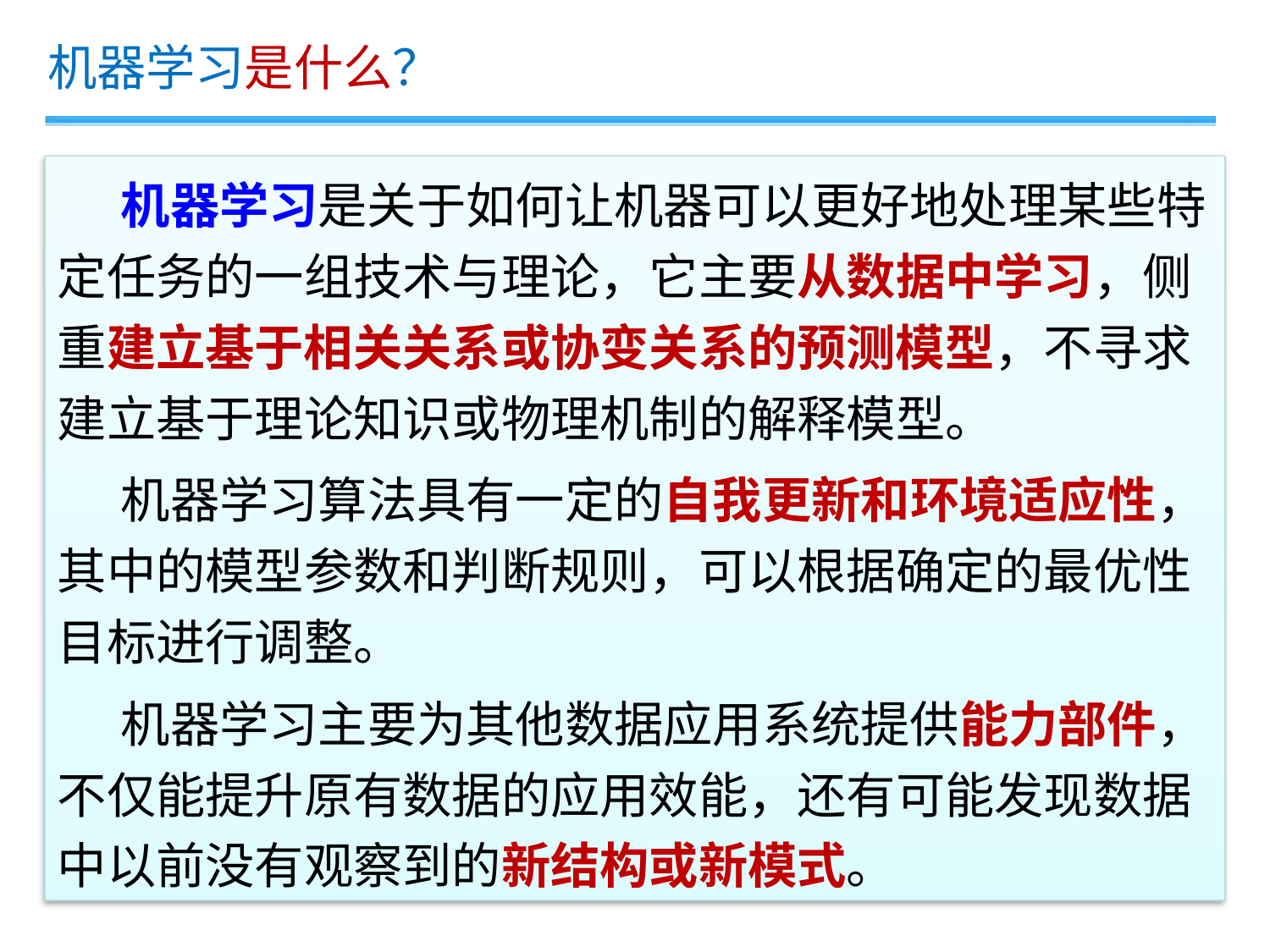

机器学习是什么？
机器学习是关于如何让机器可以更好地处理某些特定任务的一组技术与理论，它主要从数据中学习，侧重建立基于相关关系或协变关系的预测模型，不寻求建立基于理论知识或物理机制的解释模型。
机器学习算法具有一定的自我更新和环境适应性，其中的模型参数和判断规则，可以根据确定的最优性目标进行调整。
机器学习主要为其他数据应用系统提供能力部件，不仅能提升原有数据的应用效能，还有可能发现数据中以前没有观察到的新结构或新模式。